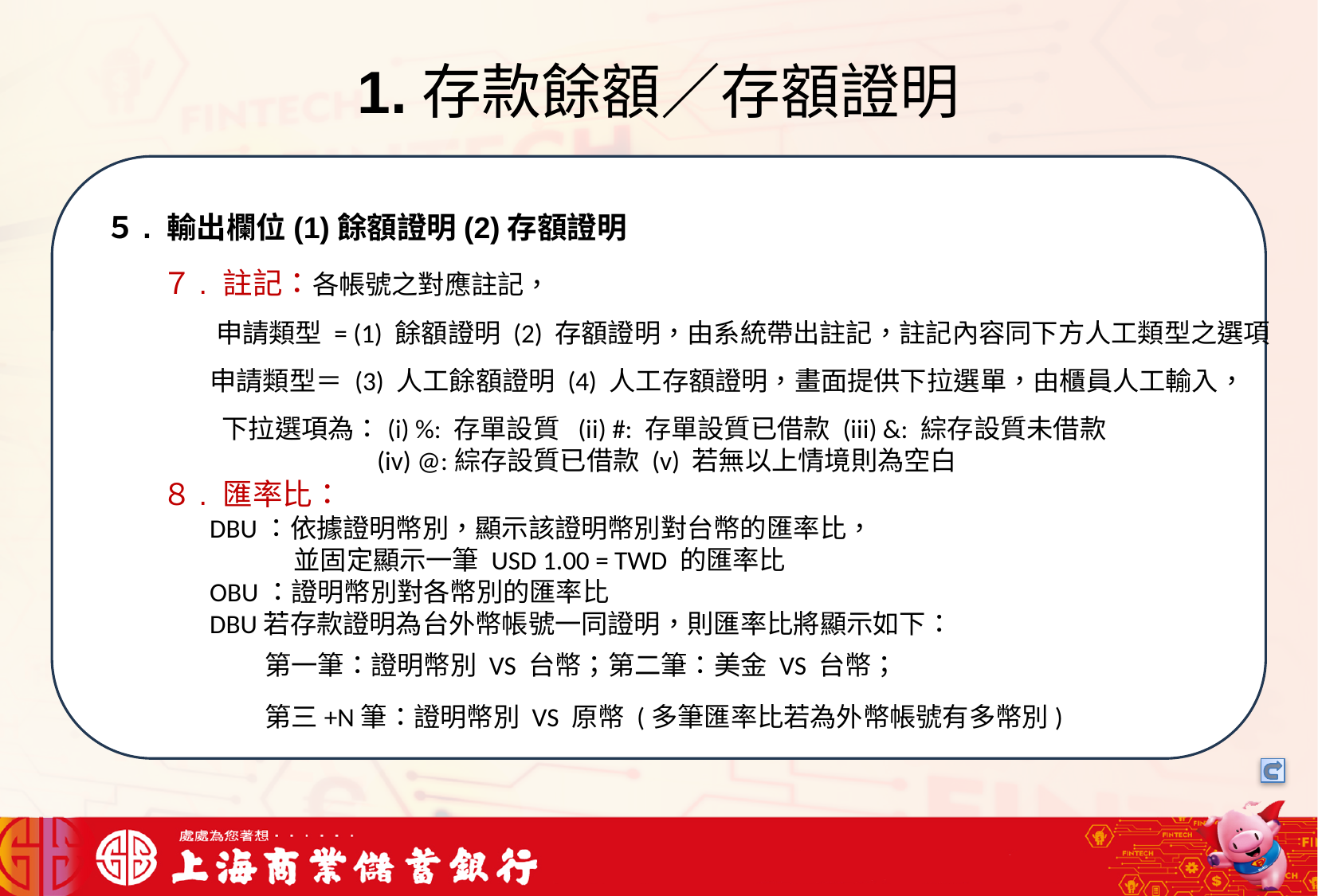

# 1.存款餘額／存額證明
我們可以將信用卡相關資料存在一個檔案中，將這些檔案中的文字進行詞向量的轉換，把文字轉成數字向量存在向量資料庫中，透過檢索器在向量資料庫搜尋與用戶問題最接近的資訊，透過生成器，生成最合適的答案回覆用戶
５. 輸出欄位(1)餘額證明(2)存額證明
７. 註記：各帳號之對應註記，
        申請類型 = (1) 餘額證明 (2) 存額證明，由系統帶出註記，註記內容同下方人工類型之選項
       申請類型＝ (3) 人工餘額證明 (4) 人工存額證明，畫面提供下拉選單，由櫃員人工輸入，
         下拉選項為：(i) %: 存單設質  (ii) #: 存單設質已借款 (iii) &: 綜存設質未借款
                                    (iv) @:綜存設質已借款 (v) 若無以上情境則為空白
８. 匯率比：
        DBU：依據證明幣別，顯示該證明幣別對台幣的匯率比，
                     並固定顯示一筆 USD 1.00 = TWD 的匯率比
        OBU：證明幣別對各幣別的匯率比
        DBU若存款證明為台外幣帳號一同證明，則匯率比將顯示如下：
    第一筆：證明幣別 VS 台幣；第二筆：美金 VS 台幣；
    第三+N筆：證明幣別 VS 原幣 (多筆匯率比若為外幣帳號有多幣別)